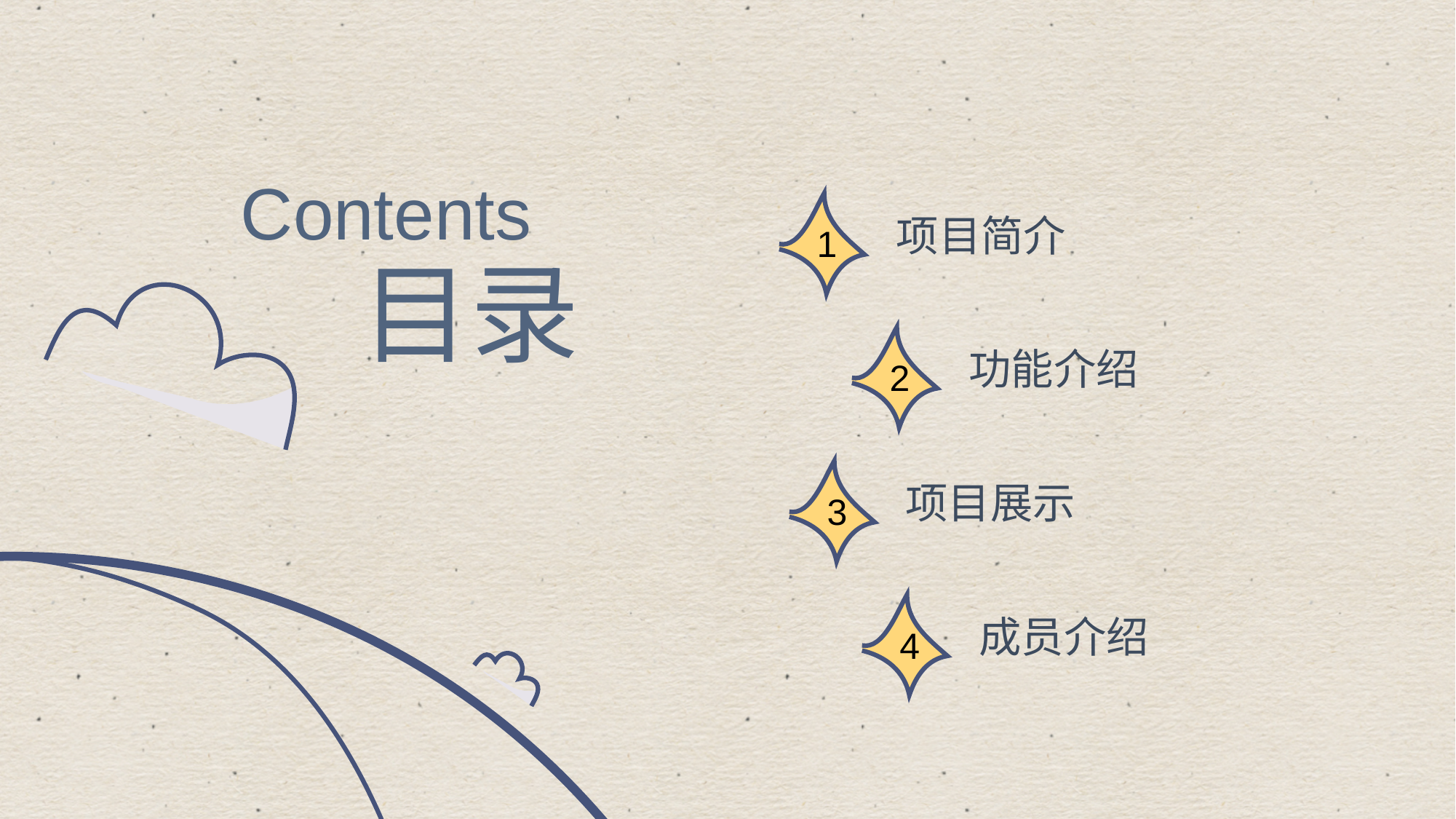

Contents

1
项目简介
目录

2
功能介绍

3
项目展示

4
成员介绍